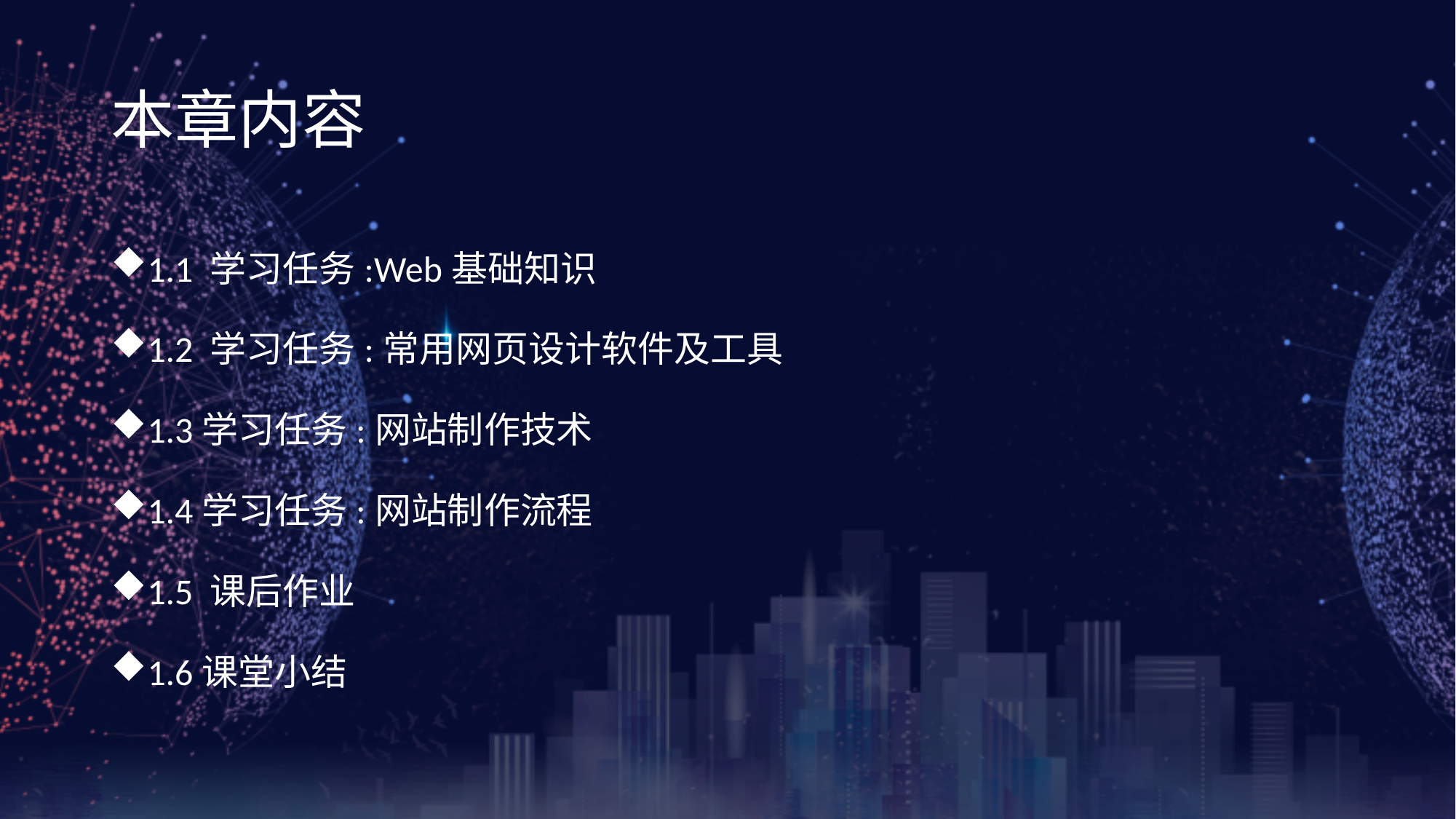

《网页设计与制作案例教程》（第3版）
# 本章内容
1.1 学习任务:Web基础知识
1.2 学习任务:常用网页设计软件及工具
1.3学习任务:网站制作技术
1.4学习任务:网站制作流程
1.5 课后作业
1.6课堂小结